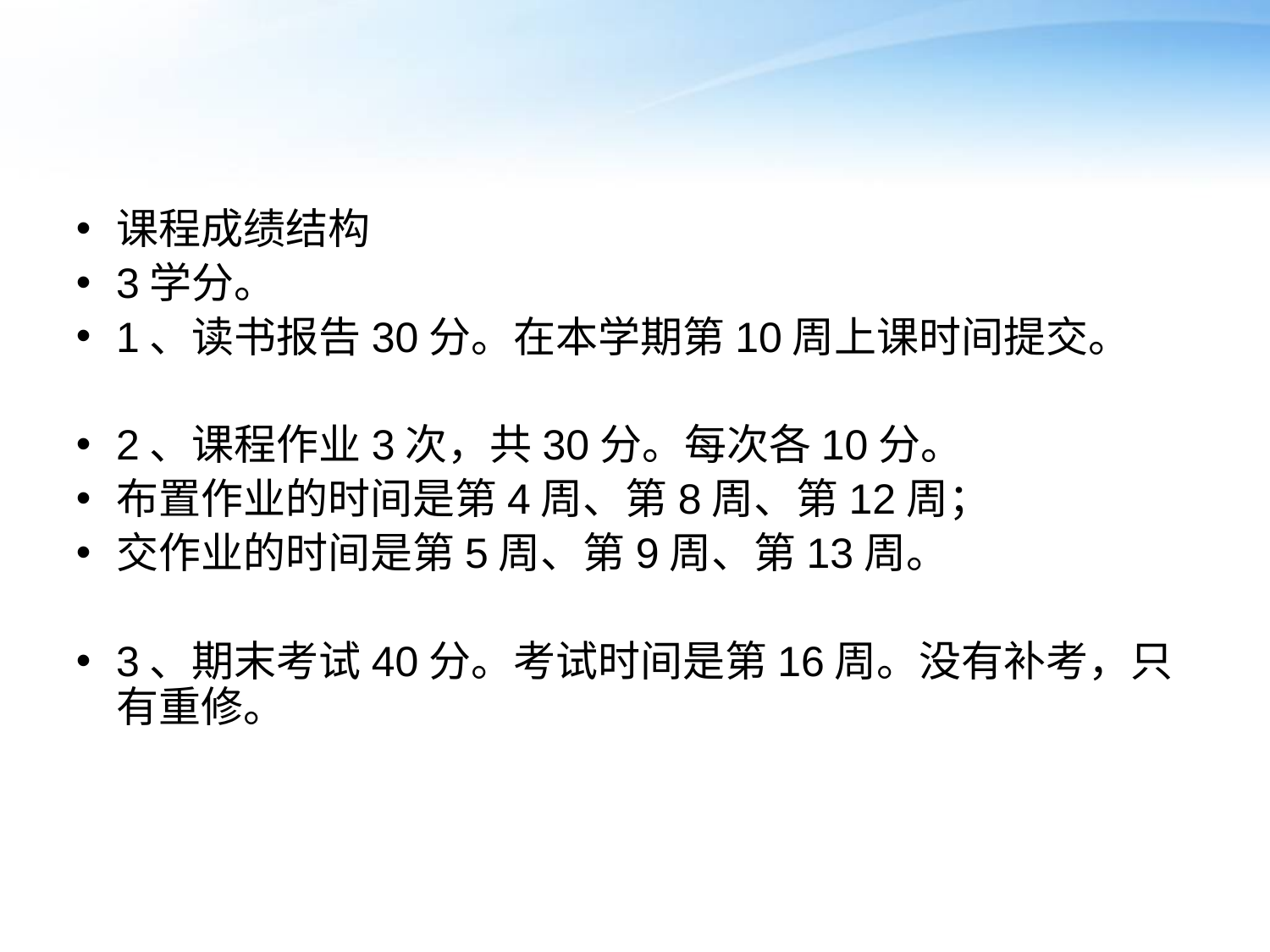

#
课程成绩结构
3学分。
1、读书报告30分。在本学期第10周上课时间提交。

2、课程作业3次，共30分。每次各10分。
布置作业的时间是第4周、第8周、第12周；
交作业的时间是第5周、第9周、第13周。

3、期末考试40分。考试时间是第16周。没有补考，只有重修。